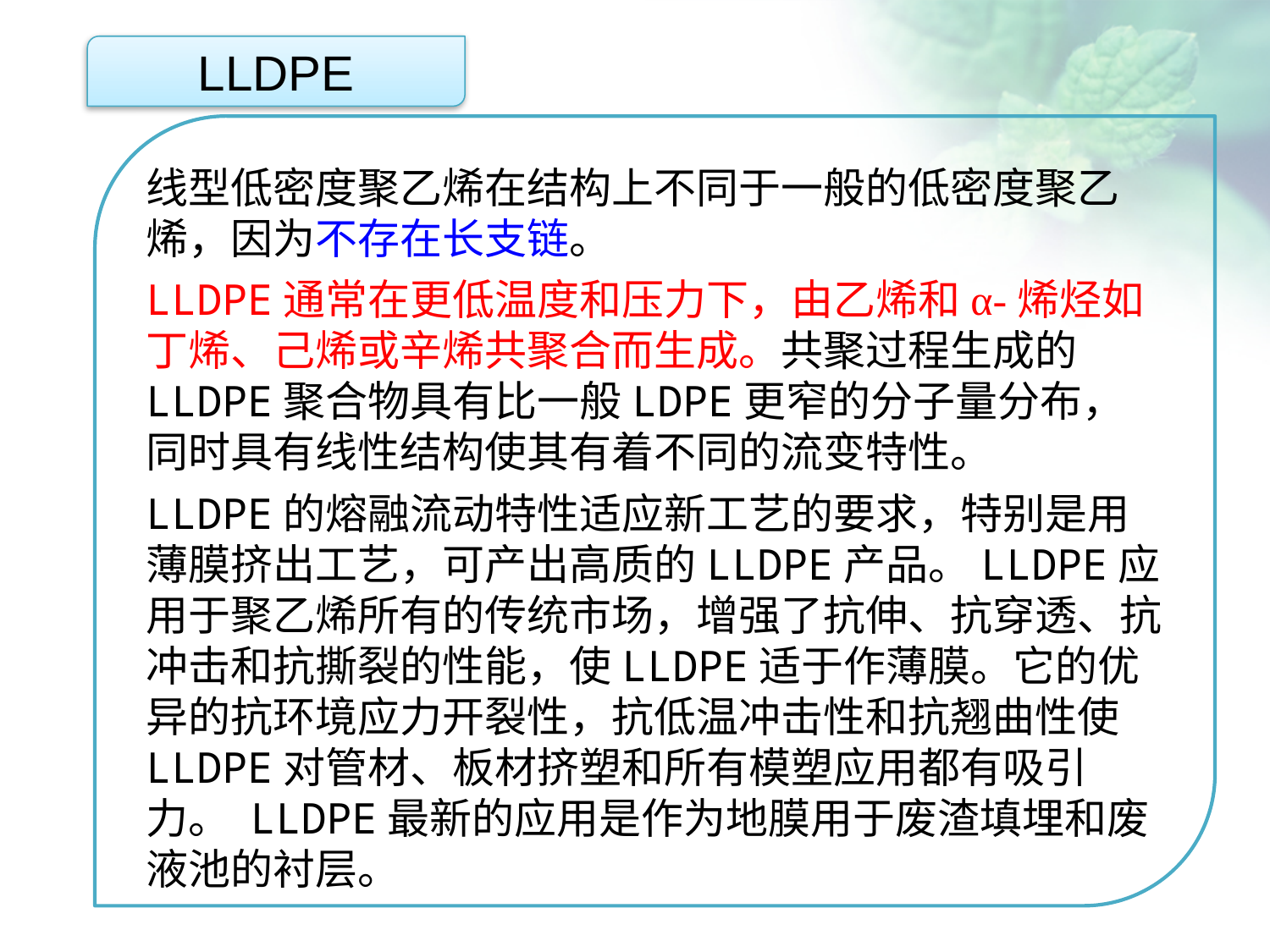

LLDPE
线型低密度聚乙烯在结构上不同于一般的低密度聚乙烯，因为不存在长支链。
LLDPE通常在更低温度和压力下，由乙烯和α-烯烃如丁烯、己烯或辛烯共聚合而生成。共聚过程生成的LLDPE聚合物具有比一般LDPE更窄的分子量分布，同时具有线性结构使其有着不同的流变特性。
LLDPE的熔融流动特性适应新工艺的要求，特别是用薄膜挤出工艺，可产出高质的LLDPE产品。LLDPE应用于聚乙烯所有的传统市场，增强了抗伸、抗穿透、抗冲击和抗撕裂的性能，使LLDPE适于作薄膜。它的优异的抗环境应力开裂性，抗低温冲击性和抗翘曲性使 LLDPE对管材、板材挤塑和所有模塑应用都有吸引力。 LLDPE最新的应用是作为地膜用于废渣填埋和废液池的衬层。
点击添加文本
点击添加文本
点击添加文本
点击添加文本